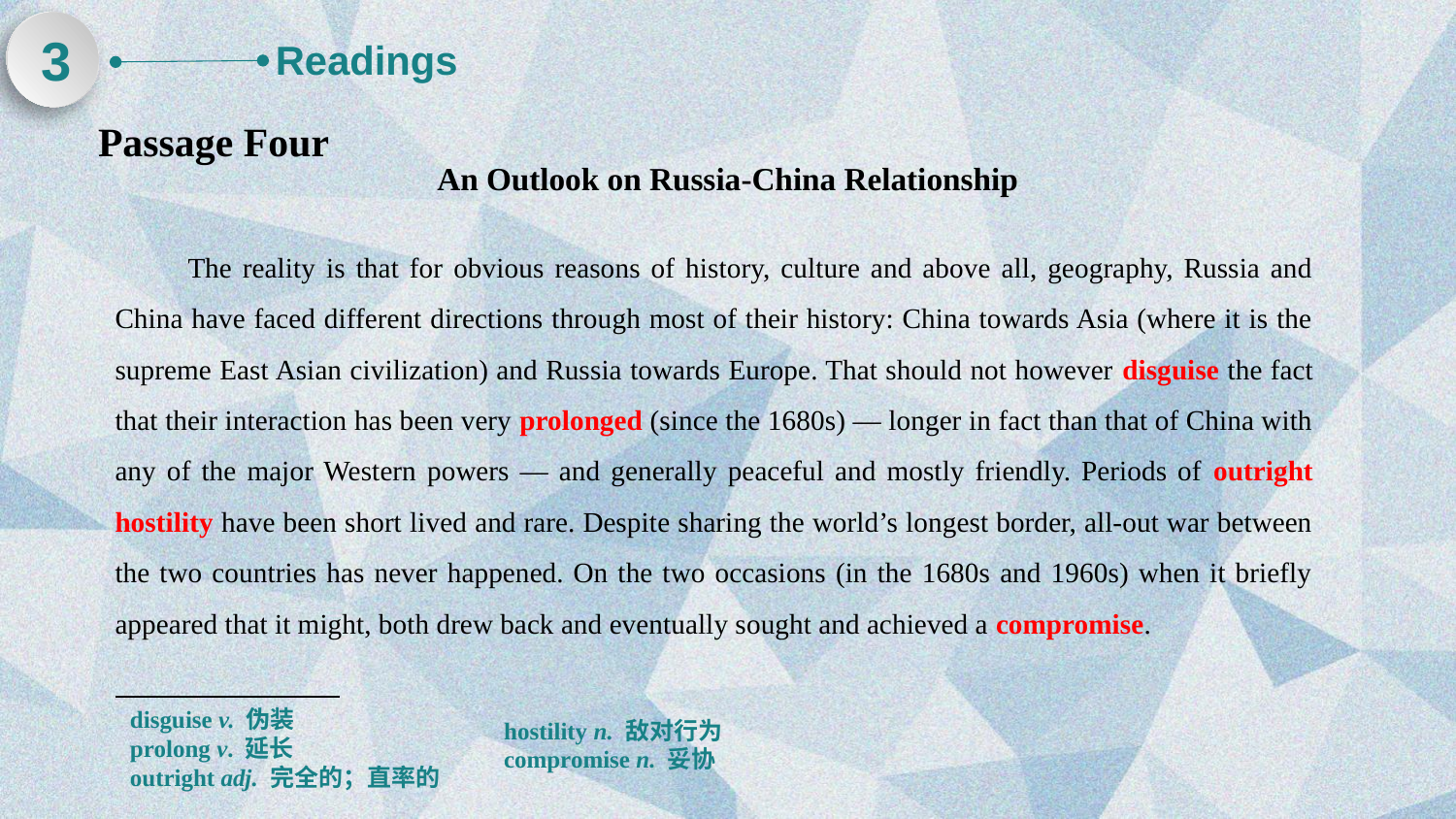

3
Readings
Passage Four
An Outlook on Russia-China Relationship
The reality is that for obvious reasons of history, culture and above all, geography, Russia and China have faced different directions through most of their history: China towards Asia (where it is the supreme East Asian civilization) and Russia towards Europe. That should not however disguise the fact that their interaction has been very prolonged (since the 1680s) — longer in fact than that of China with any of the major Western powers — and generally peaceful and mostly friendly. Periods of outright hostility have been short lived and rare. Despite sharing the world’s longest border, all-out war between the two countries has never happened. On the two occasions (in the 1680s and 1960s) when it briefly appeared that it might, both drew back and eventually sought and achieved a compromise.
disguise v. 伪装
prolong v. 延长
outright adj. 完全的；直率的

hostility n. 敌对行为
compromise n. 妥协